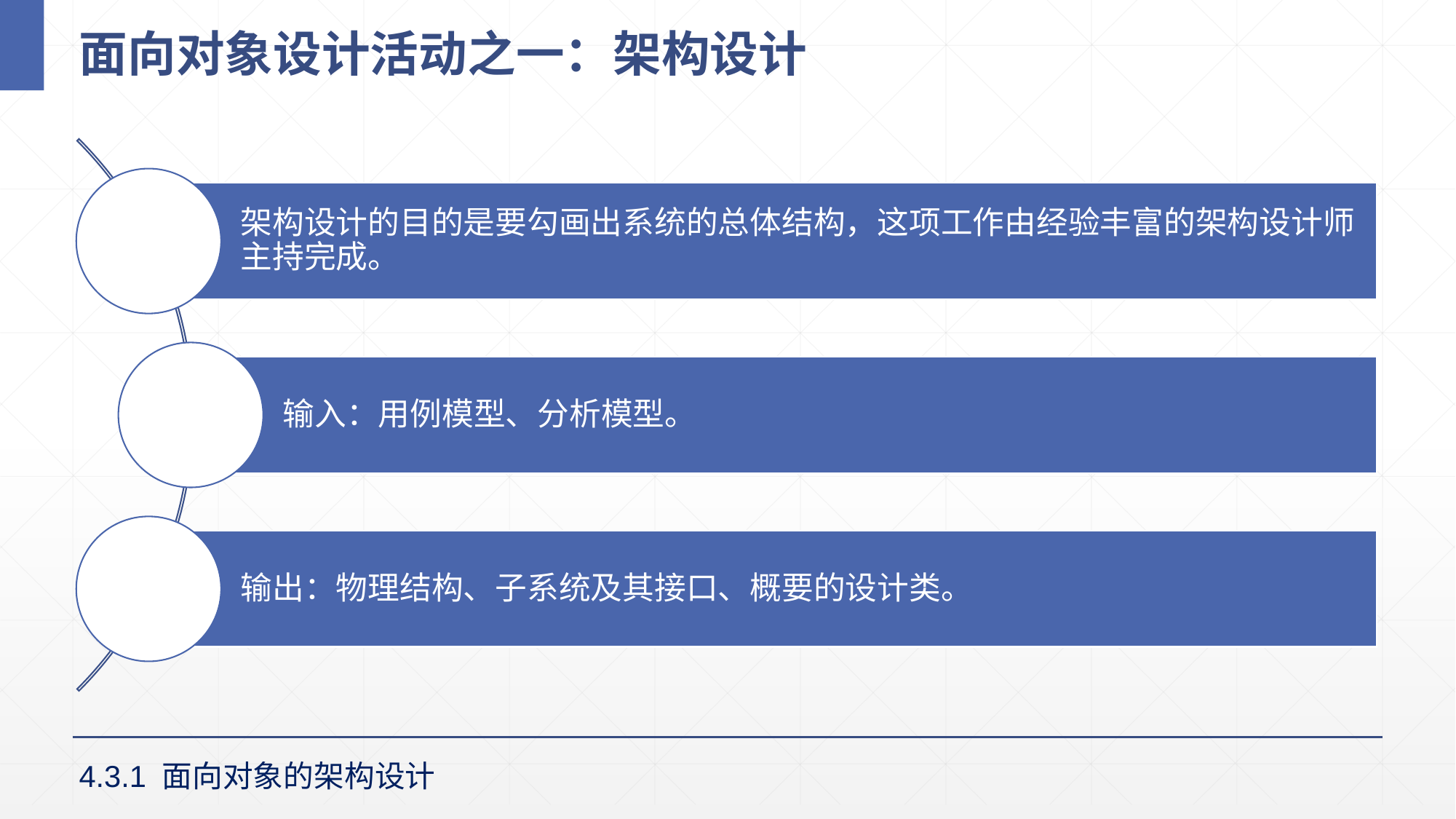

# 面向对象设计活动之一：架构设计
架构设计的目的是要勾画出系统的总体结构，这项工作由经验丰富的架构设计师主持完成。
输入：用例模型、分析模型。
输出：物理结构、子系统及其接口、概要的设计类。
4.3.1 面向对象的架构设计